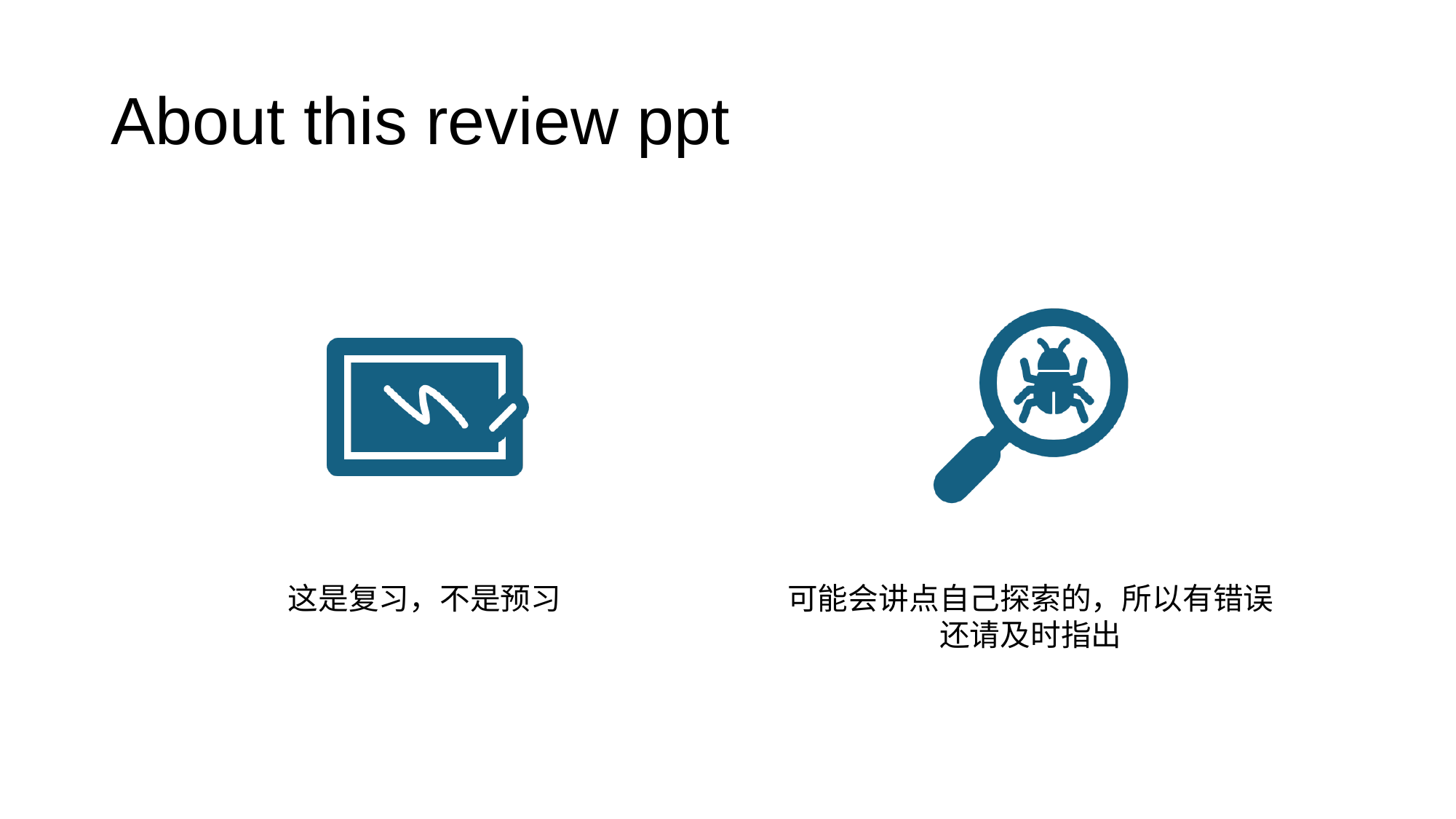

# About this review ppt
这是复习，不是预习
可能会讲点自己探索的，所以有错误还请及时指出